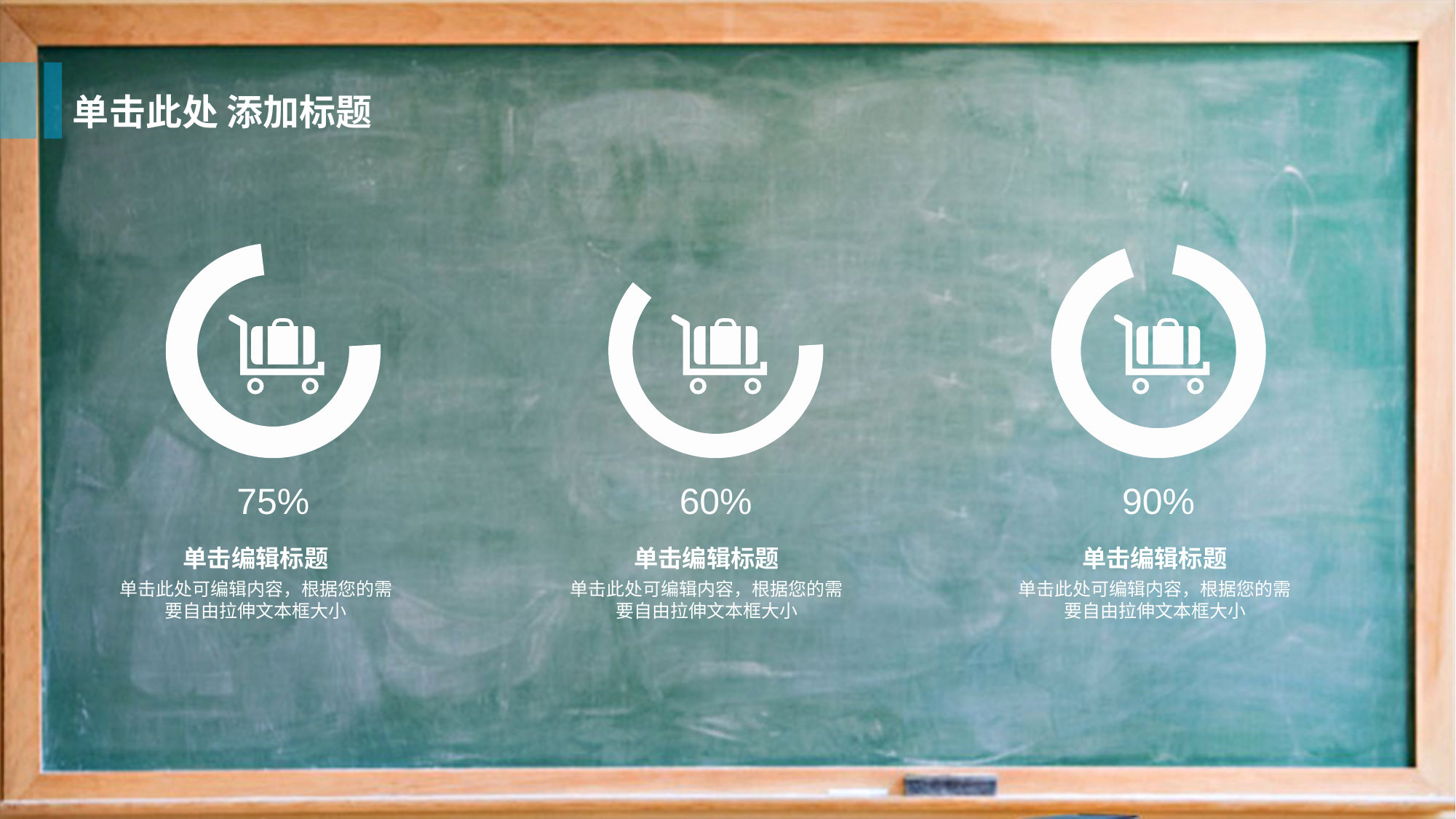

单击此处 添加标题

75%
60%
90%
单击编辑标题
单击编辑标题
单击编辑标题
单击此处可编辑内容，根据您的需要自由拉伸文本框大小
单击此处可编辑内容，根据您的需要自由拉伸文本框大小
单击此处可编辑内容，根据您的需要自由拉伸文本框大小